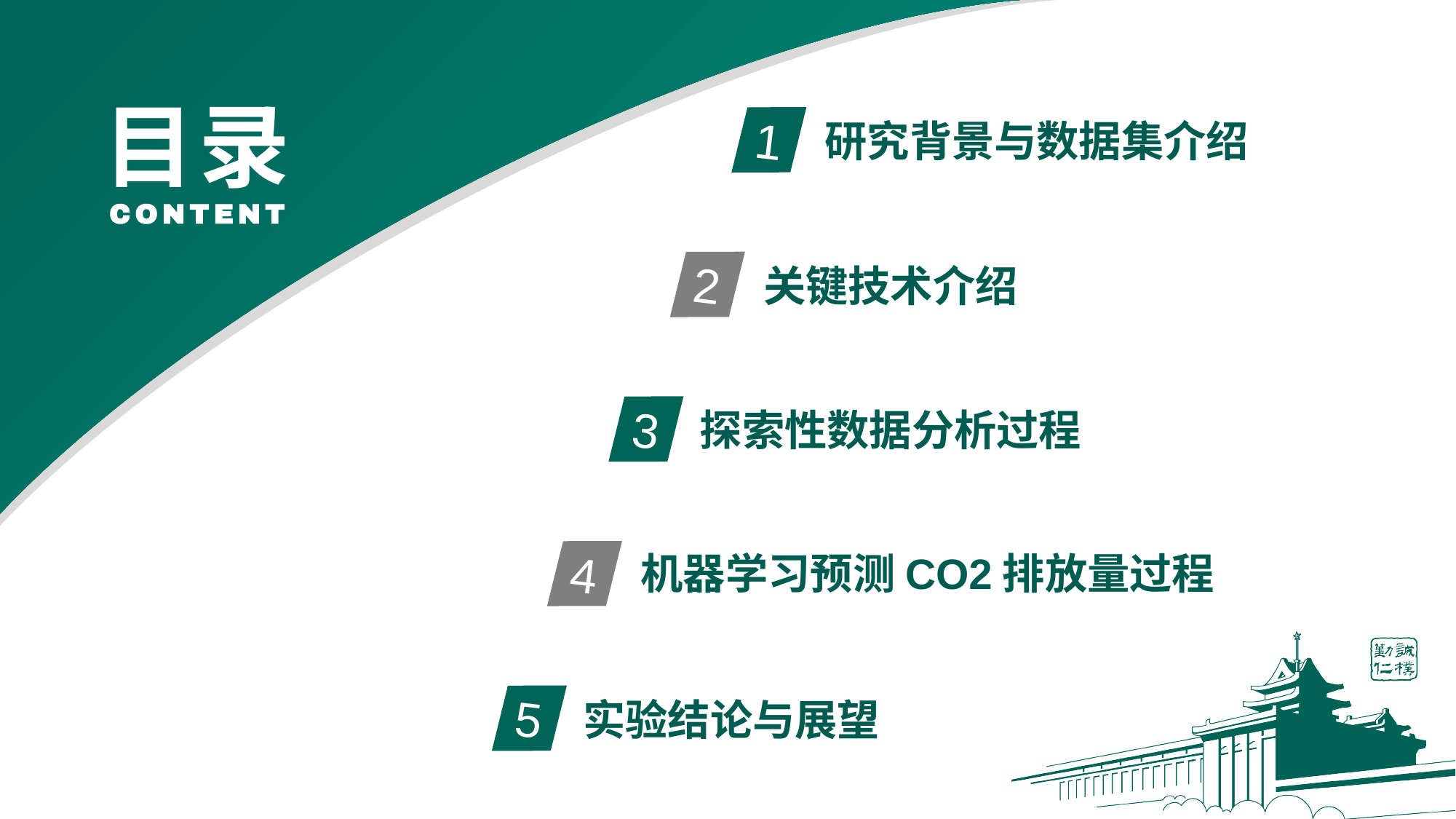

1
研究背景与数据集介绍
2
关键技术介绍
3
探索性数据分析过程
4
机器学习预测CO2排放量过程
5
实验结论与展望